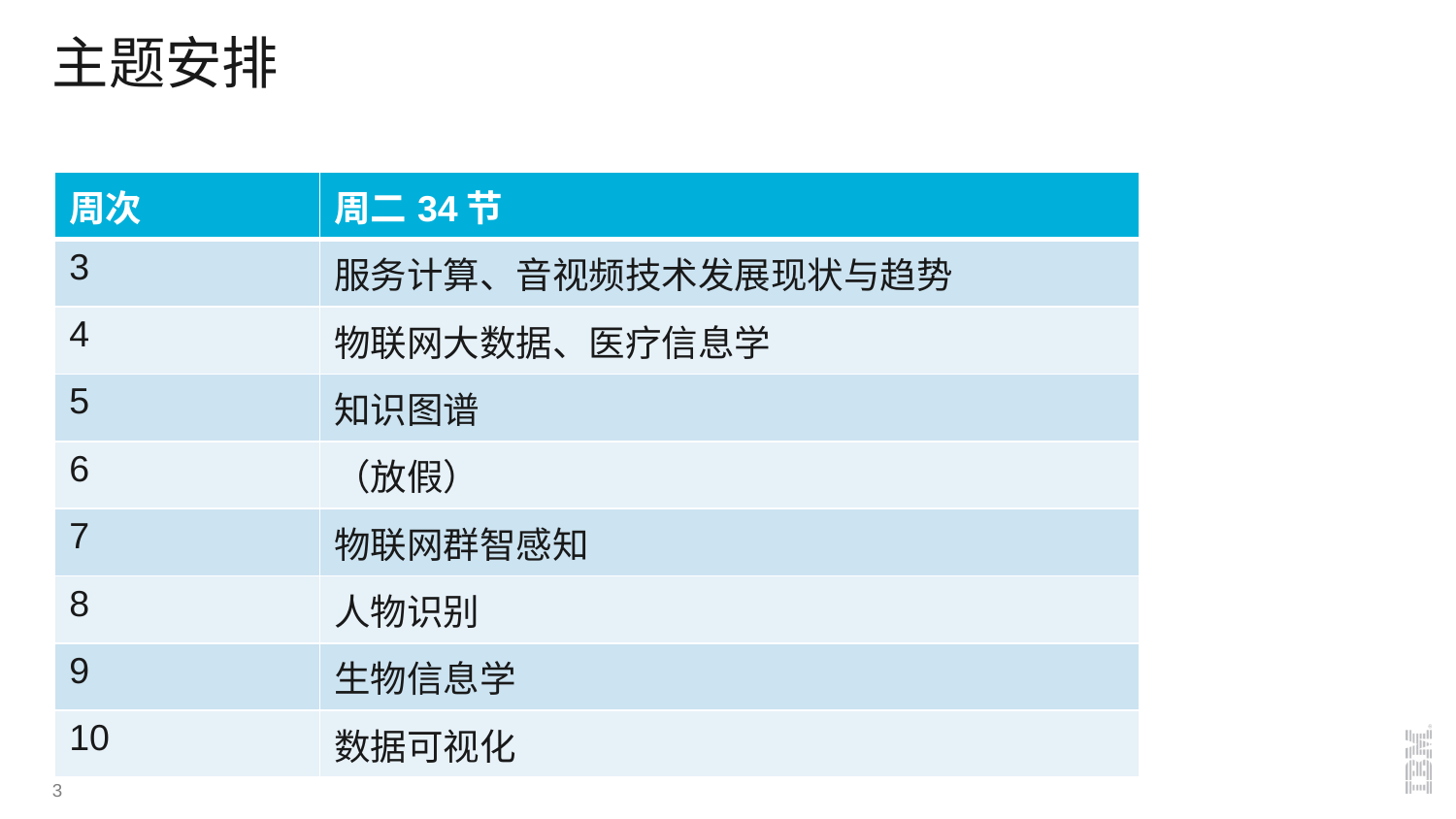

# 主题安排
| 周次 | 周二34节 |
| --- | --- |
| 3 | 服务计算、音视频技术发展现状与趋势 |
| 4 | 物联网大数据、医疗信息学 |
| 5 | 知识图谱 |
| 6 | （放假） |
| 7 | 物联网群智感知 |
| 8 | 人物识别 |
| 9 | 生物信息学 |
| 10 | 数据可视化 |
3